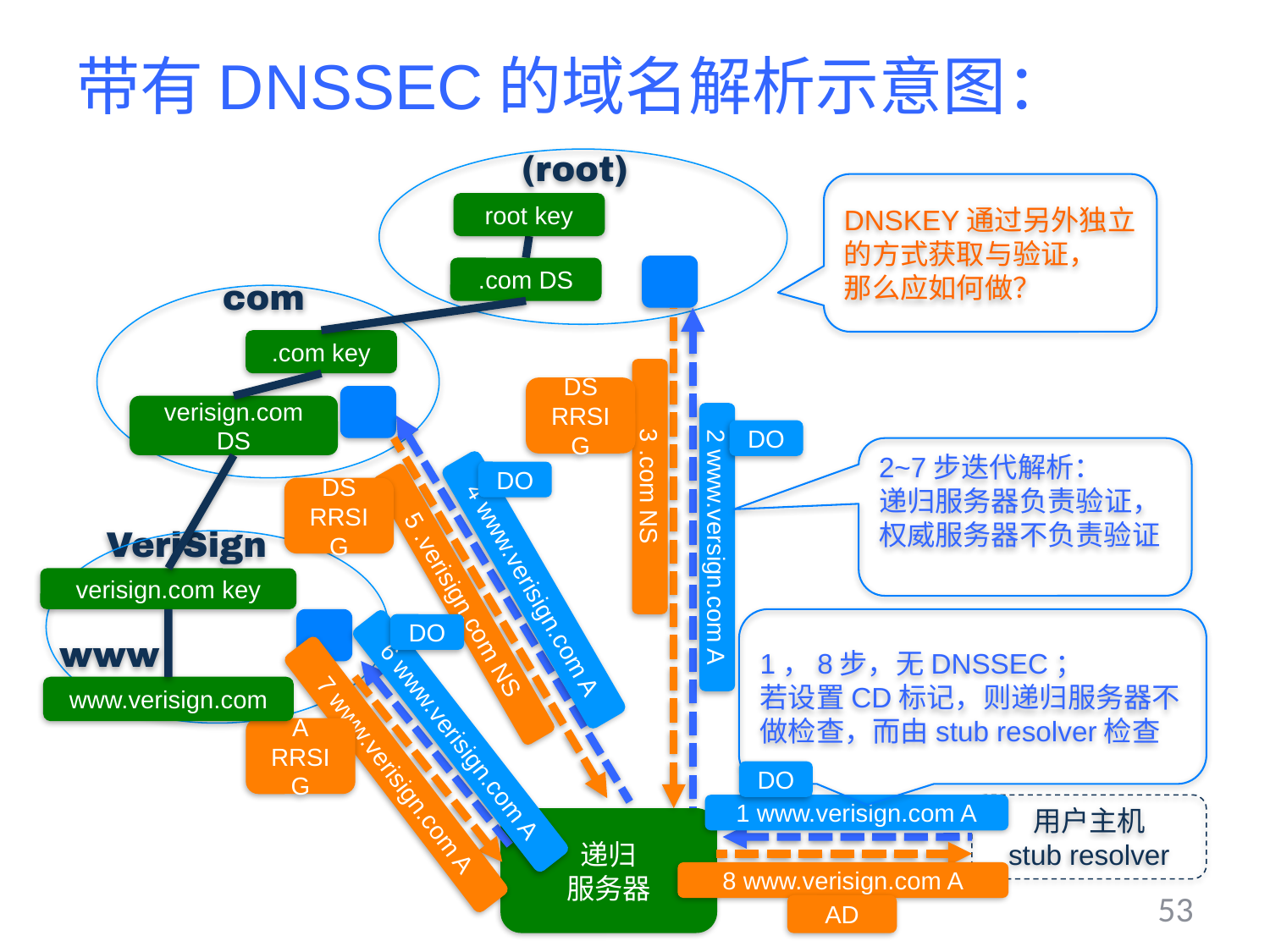

# 带有DNSSEC的域名解析示意图：
(root)

DNSKEY通过另外独立的方式获取与验证，
那么应如何做？
root key
.com DS
com

.com key
DS
RRSIG
verisign.com
DS
DO
2~7步迭代解析：
递归服务器负责验证，
权威服务器不负责验证

DO
3 .com NS
DS
RRSIG
VeriSign
2 www.versign.com A

4 www.verisign.com A
verisign.com key
5 .verisign.com NS
1，8步，无DNSSEC；
若设置CD标记，则递归服务器不做检查，而由stub resolver检查
DO
www
www.verisign.com
A
RRSIG
6 www.verisign.com A
7 www.verisign.com A
DO
1 www.verisign.com A
用户主机
stub resolver
递归
服务器
8 www.verisign.com A
53
AD